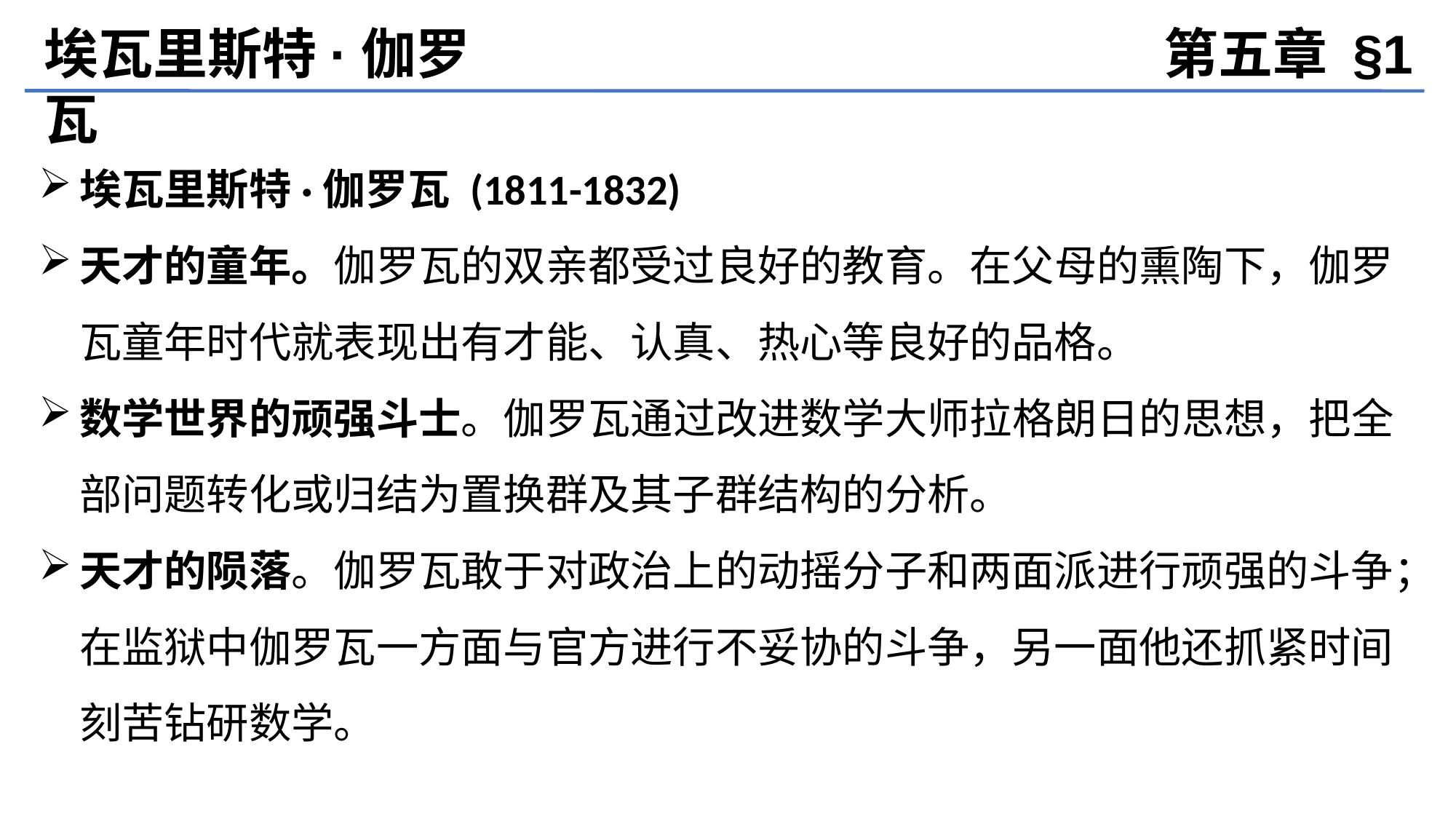

埃瓦里斯特·伽罗瓦
第五章 §1
埃瓦里斯特·伽罗瓦 (1811-1832)
天才的童年。伽罗瓦的双亲都受过良好的教育。在父母的熏陶下，伽罗瓦童年时代就表现出有才能、认真、热心等良好的品格。
数学世界的顽强斗士。伽罗瓦通过改进数学大师拉格朗日的思想，把全部问题转化或归结为置换群及其子群结构的分析。
天才的陨落。伽罗瓦敢于对政治上的动摇分子和两面派进行顽强的斗争；在监狱中伽罗瓦一方面与官方进行不妥协的斗争，另一面他还抓紧时间刻苦钻研数学。